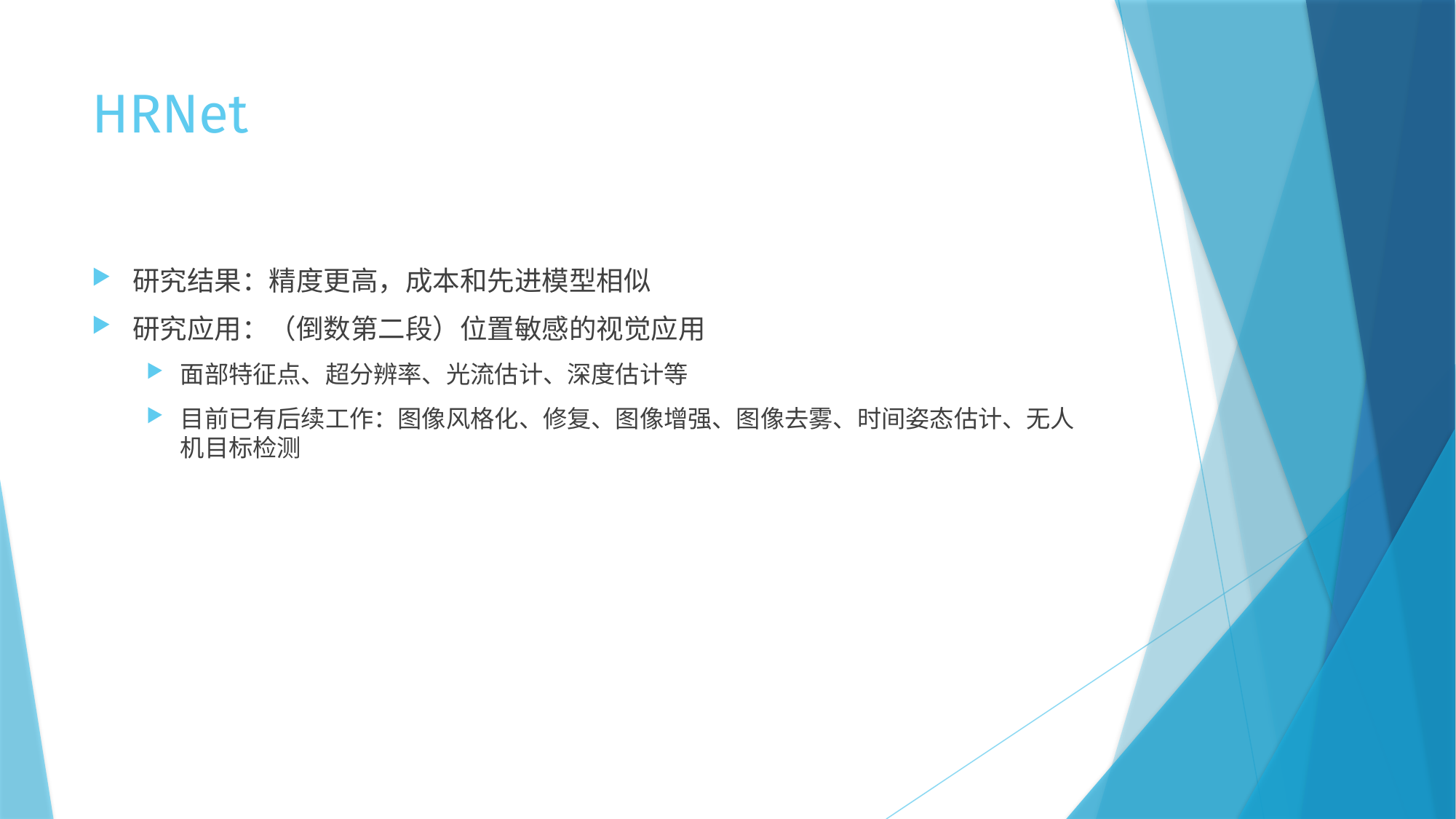

# HRNet
研究结果：精度更高，成本和先进模型相似
研究应用：（倒数第二段）位置敏感的视觉应用
面部特征点、超分辨率、光流估计、深度估计等
目前已有后续工作：图像风格化、修复、图像增强、图像去雾、时间姿态估计、无人机目标检测